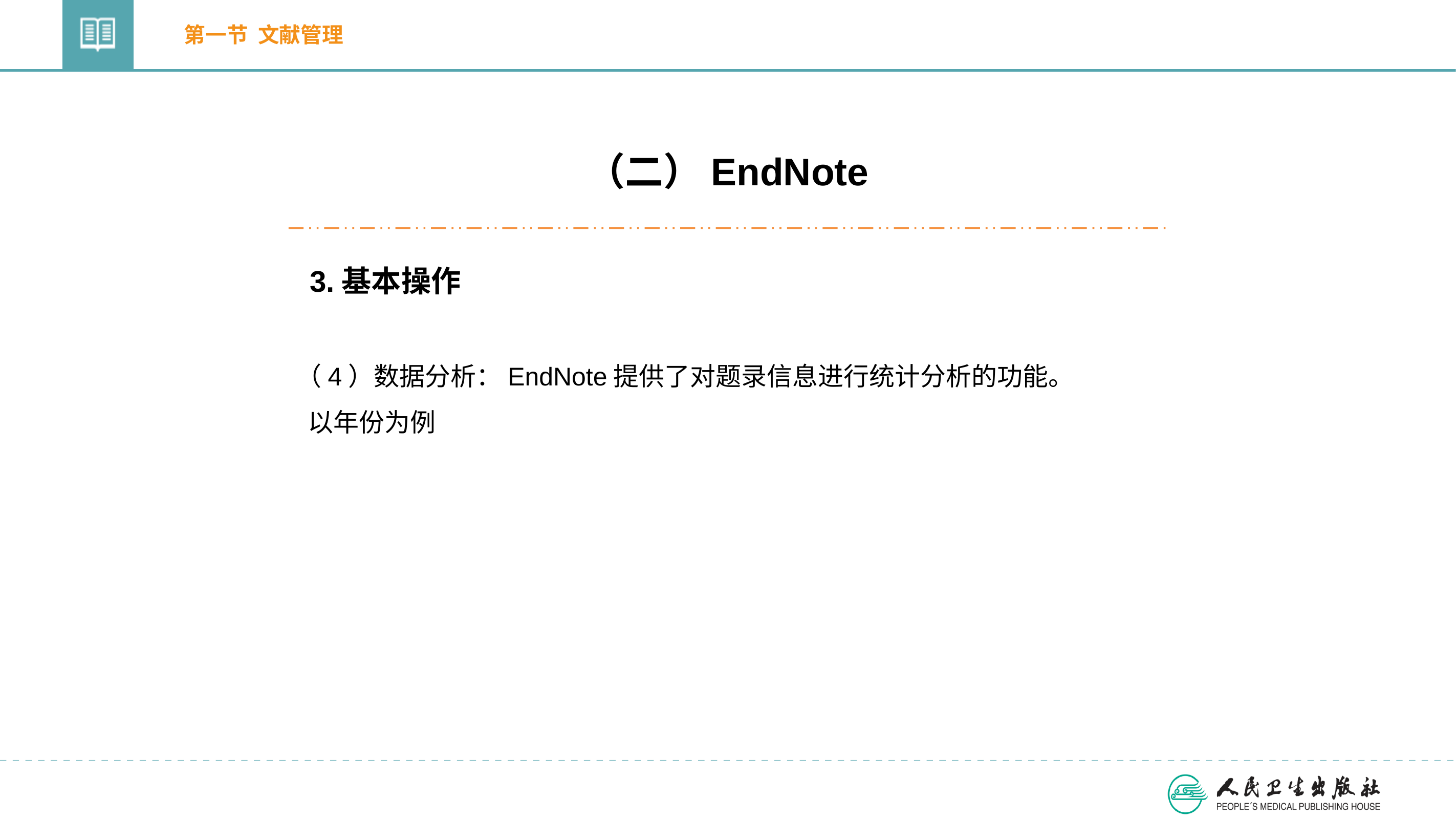

第一节  文献管理
（二）EndNote

3.基本操作
（4）数据分析：EndNote提供了对题录信息进行统计分析的功能。
 以年份为例